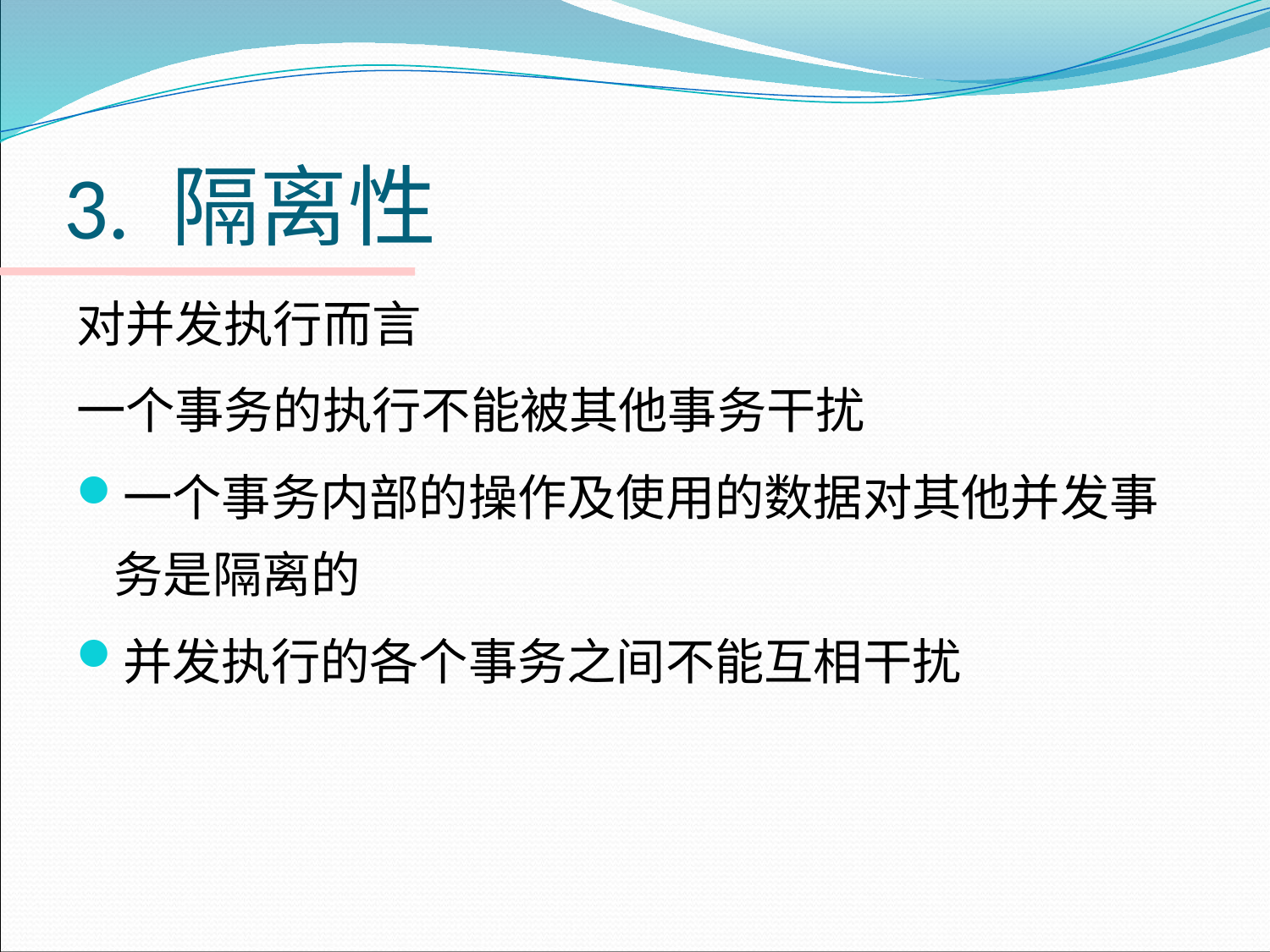

# 3. 隔离性
对并发执行而言
一个事务的执行不能被其他事务干扰
一个事务内部的操作及使用的数据对其他并发事务是隔离的
并发执行的各个事务之间不能互相干扰

906